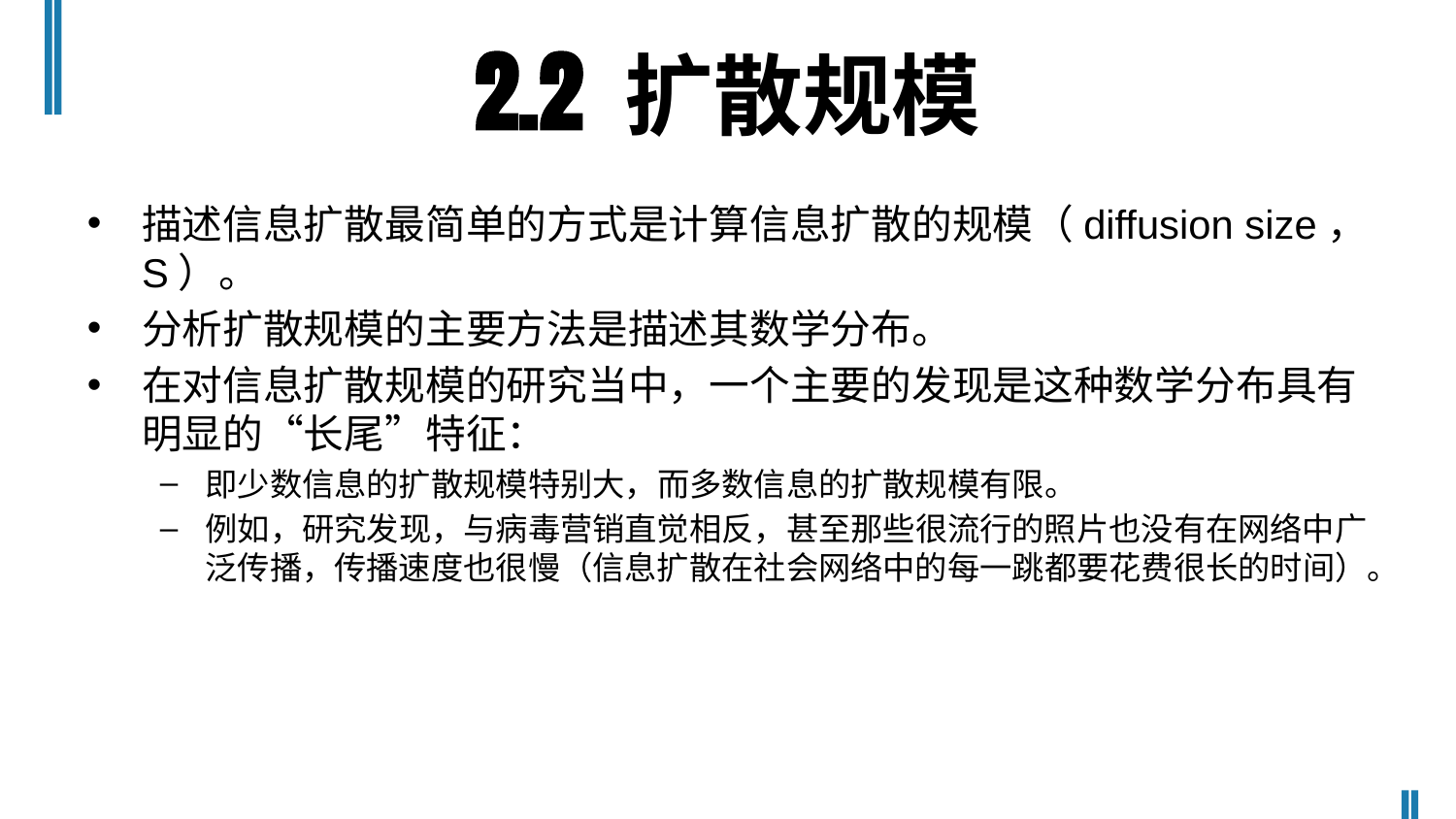

# 2.2 扩散规模
描述信息扩散最简单的方式是计算信息扩散的规模（diffusion size， S）。
分析扩散规模的主要方法是描述其数学分布。
在对信息扩散规模的研究当中，一个主要的发现是这种数学分布具有明显的“长尾”特征：
即少数信息的扩散规模特别大，而多数信息的扩散规模有限。
例如，研究发现，与病毒营销直觉相反，甚至那些很流行的照片也没有在网络中广泛传播，传播速度也很慢（信息扩散在社会网络中的每一跳都要花费很长的时间）。